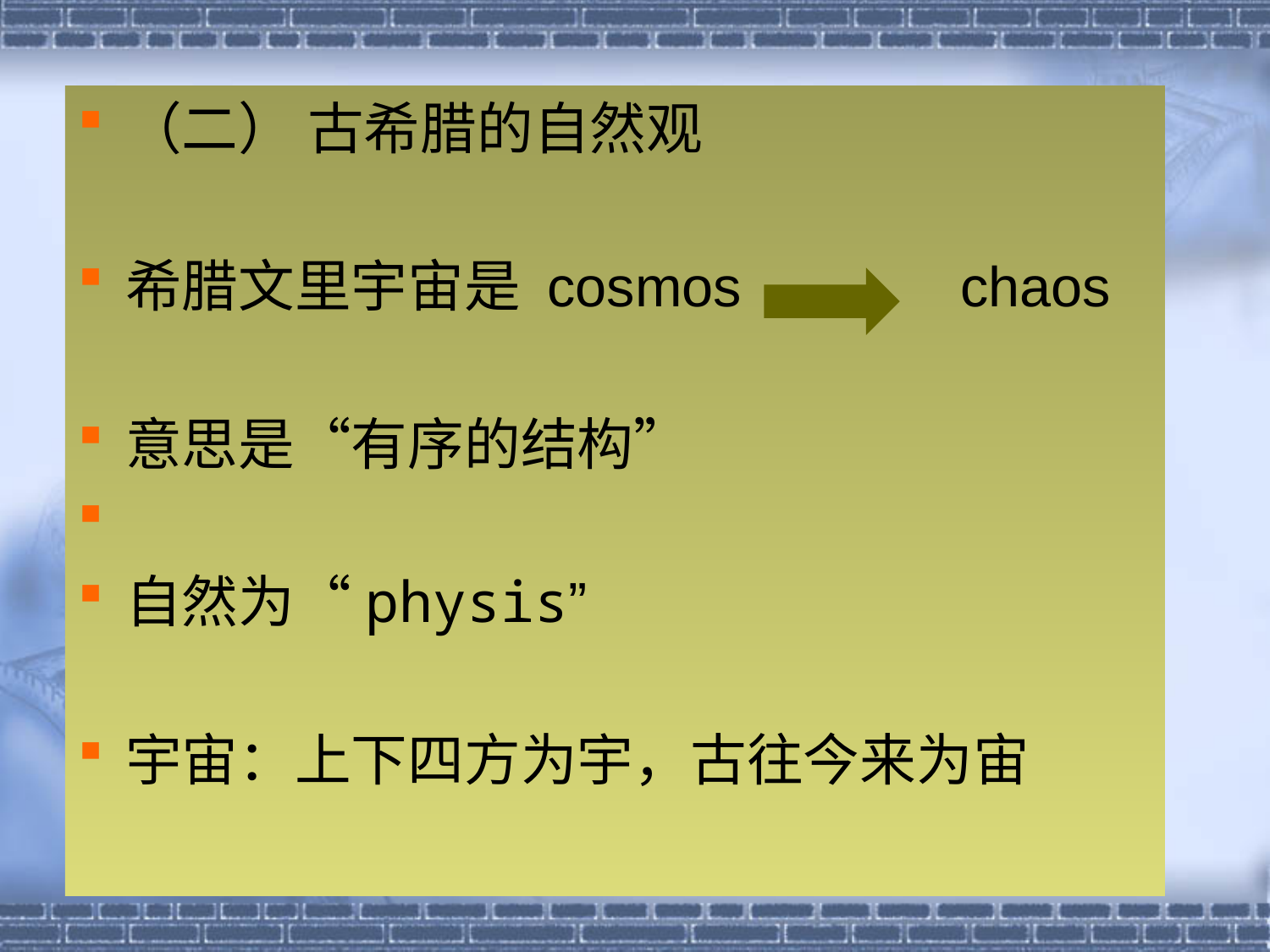

（二） 古希腊的自然观

希腊文里宇宙是 cosmos              chaos

意思是“有序的结构”

自然为“physis”

宇宙：上下四方为宇，古往今来为宙